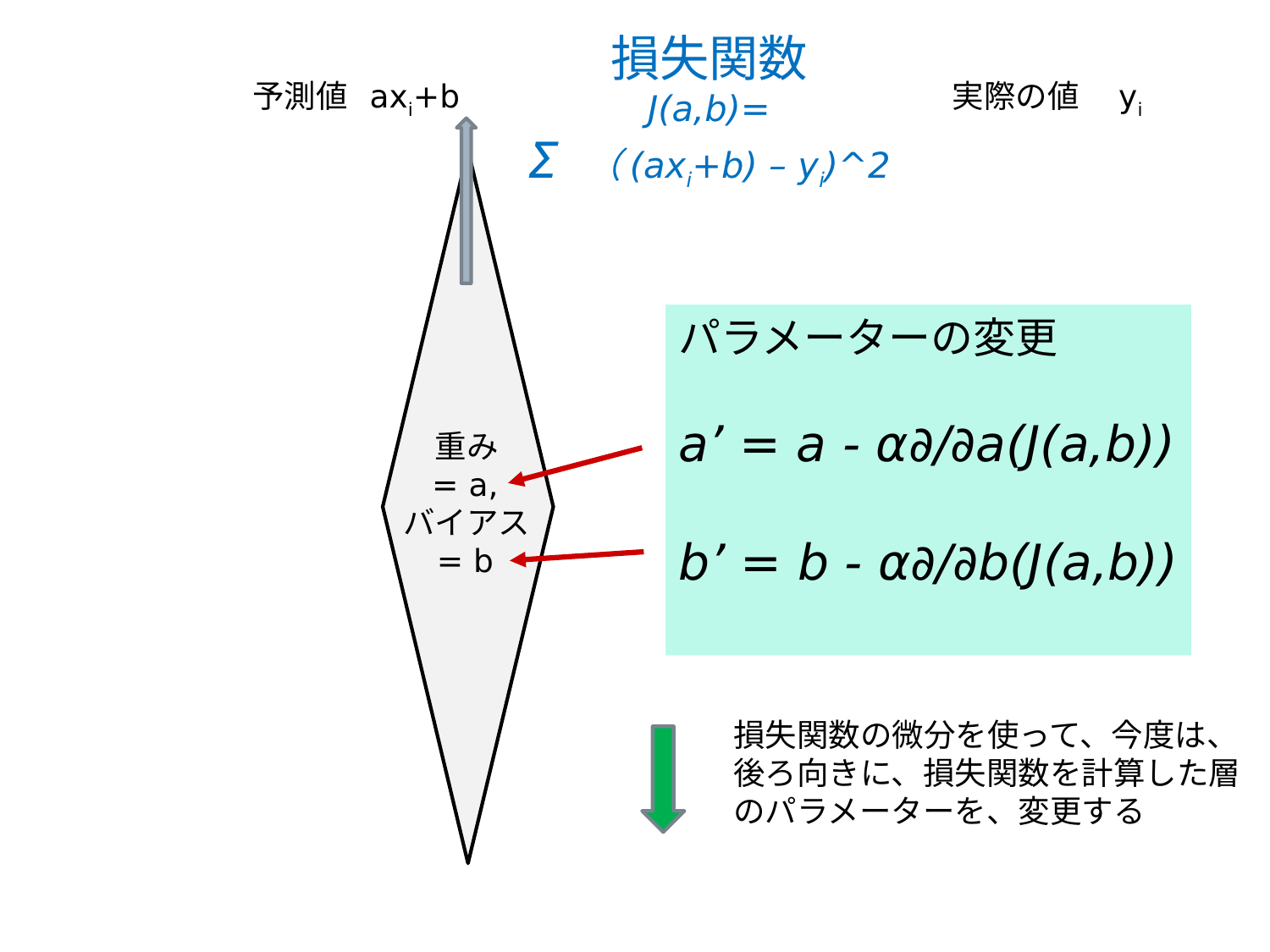

損失関数
J(a,b)=
Σ （(axi+b) – yi)^2

予測値  axi+b　　　　          　　　　　　　　　実際の値　yi

パラメーターの変更

a’ = a - α∂/∂a(J(a,b))

b’ = b - α∂/∂b(J(a,b))

重み
= a,
バイアス
= b

損失関数の微分を使って、今度は、
後ろ向きに、損失関数を計算した層
のパラメーターを、変更する